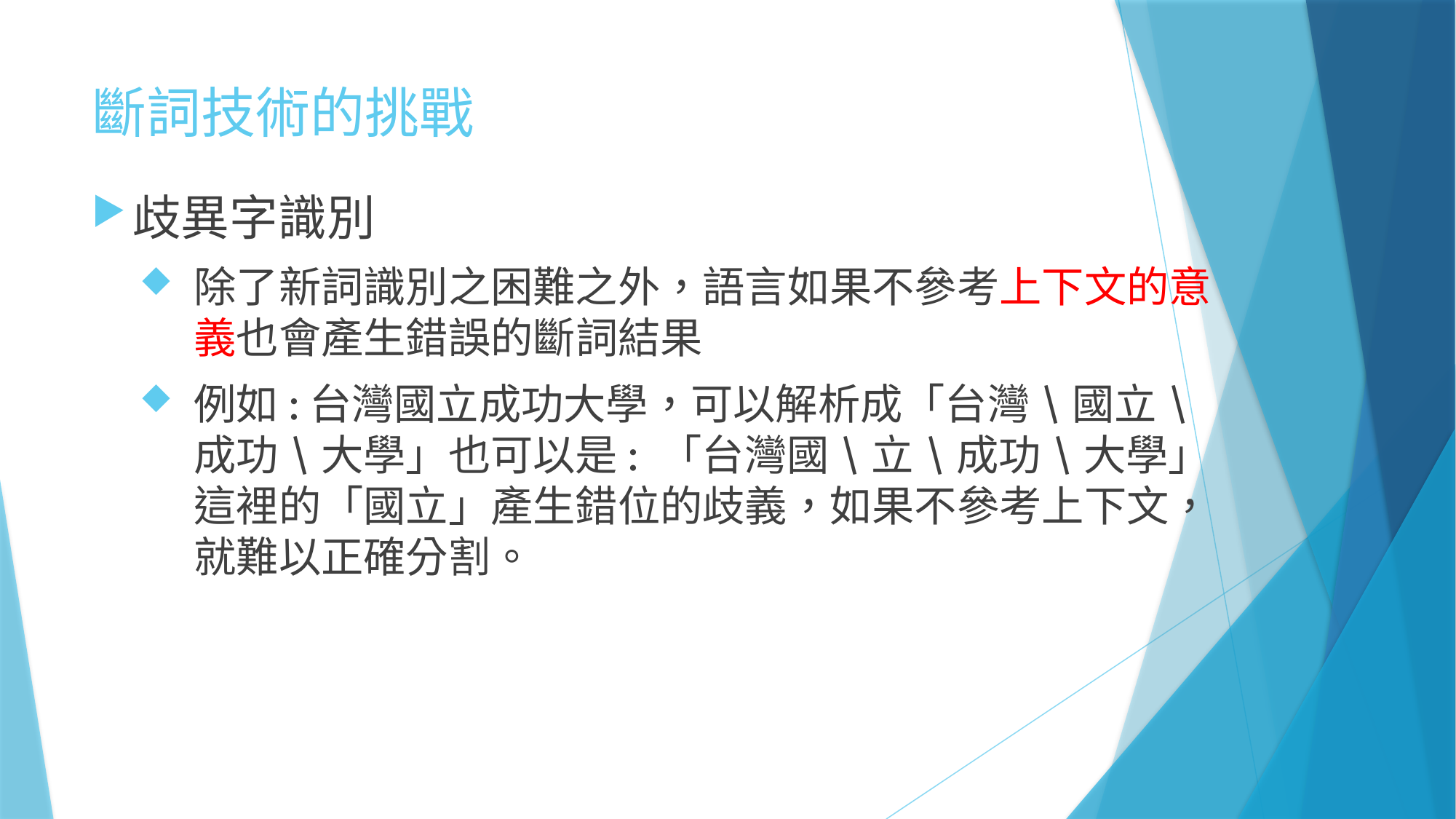

# 斷詞技術的挑戰
歧異字識別
除了新詞識別之困難之外，語言如果不參考上下文的意義也會產生錯誤的斷詞結果
例如:台灣國立成功大學，可以解析成「台灣\國立\成功\大學」也可以是: 「台灣國\立\成功\大學」這裡的「國立」產生錯位的歧義，如果不參考上下文，就難以正確分割。